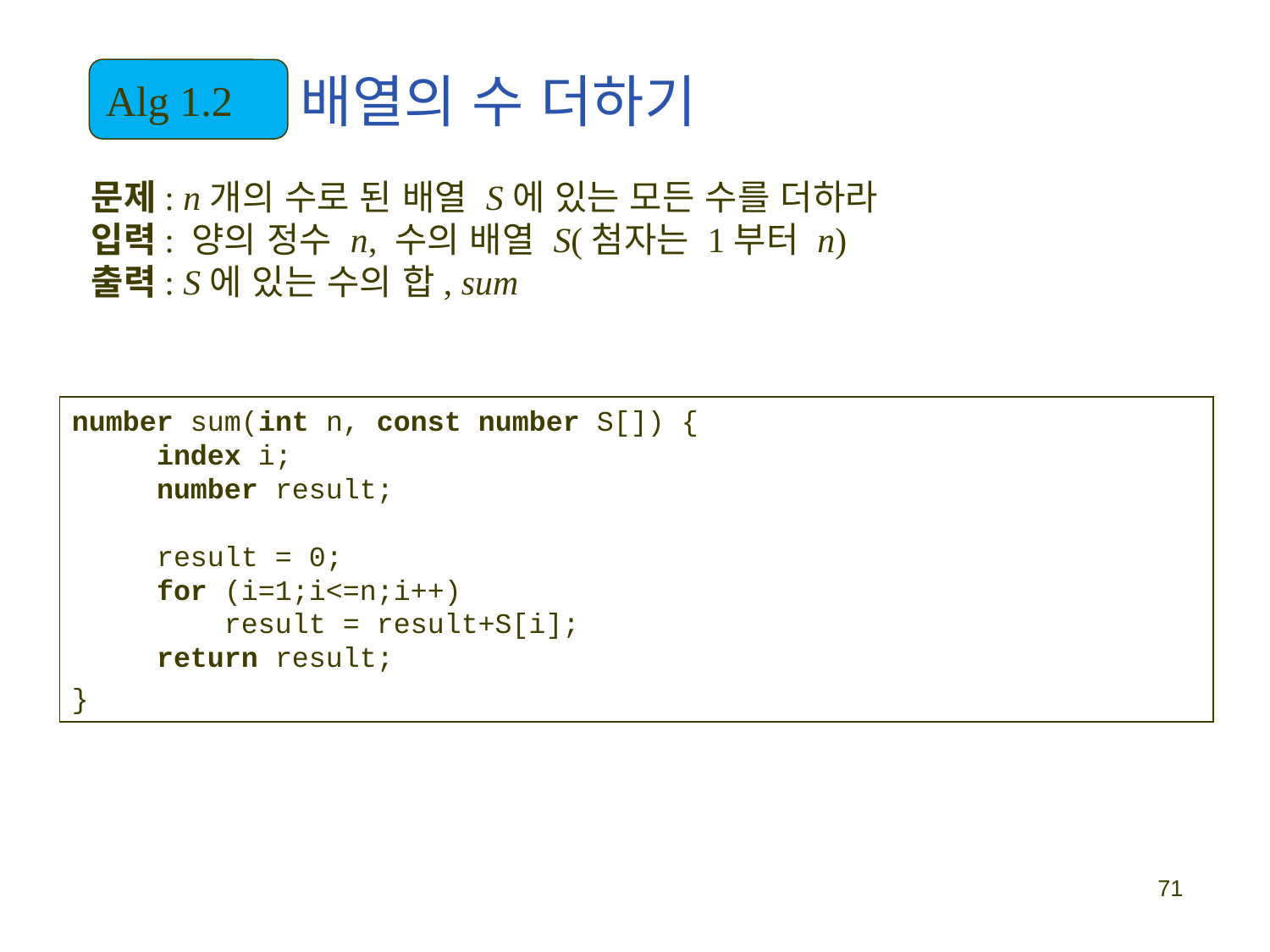

Alg 1.2
배열의 수 더하기
문제: n개의 수로 된 배열 S에 있는 모든 수를 더하라
입력: 양의 정수 n, 수의 배열 S(첨자는 1부터 n)
출력: S에 있는 수의 합, sum
number sum(int n, const number S[]) {
     index i;
     number result;

     result = 0;
     for (i=1;i<=n;i++)
         result = result+S[i];
     return result;
}

71